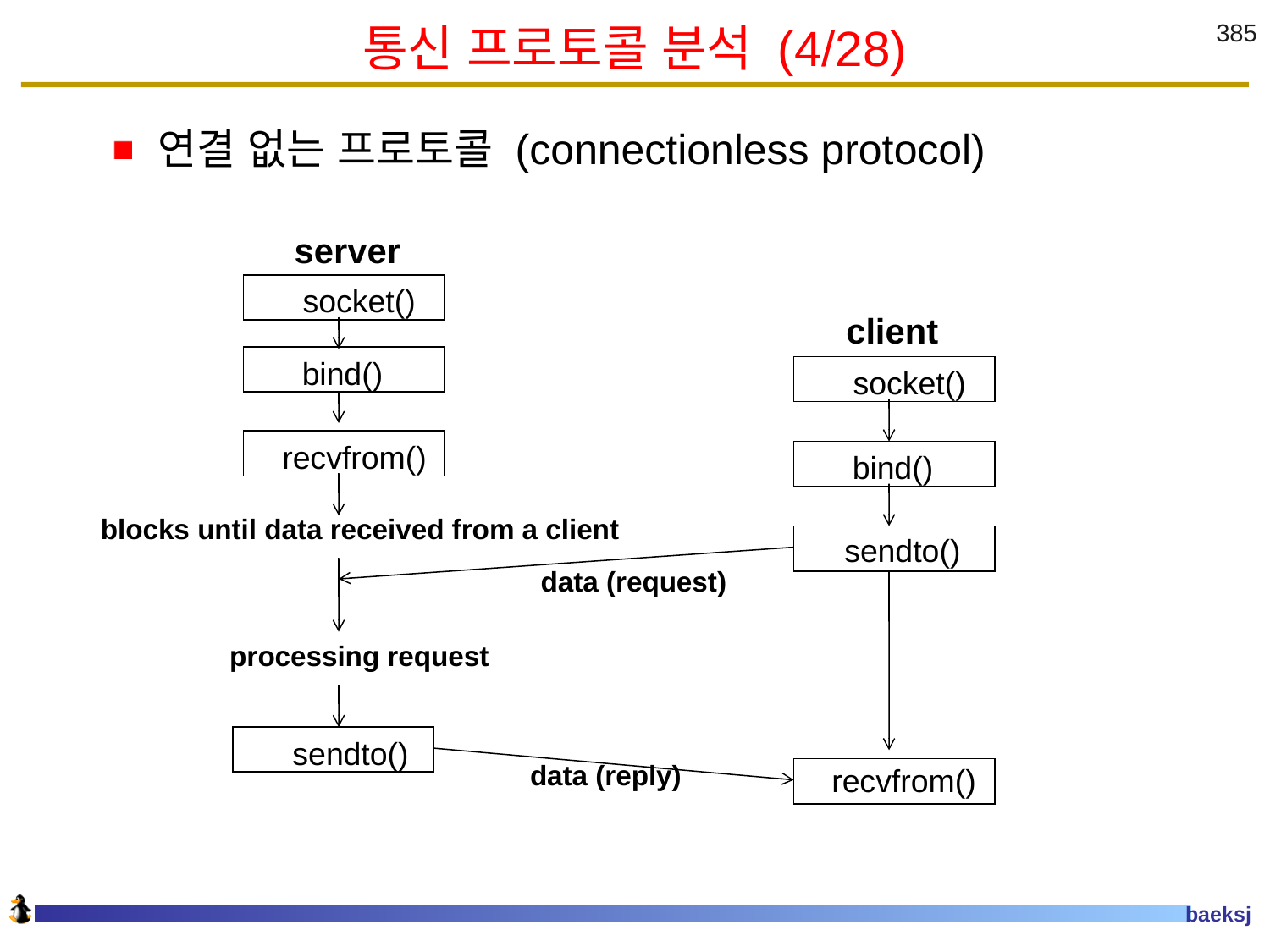

# 통신 프로토콜 분석 (4/28)
385
연결 없는 프로토콜 (connectionless protocol)

server

socket()
client

bind()

socket()

recvfrom()

bind()

blocks until data received from a client
sendto()

data (request)

processing request

sendto()

data (reply)
recvfrom()